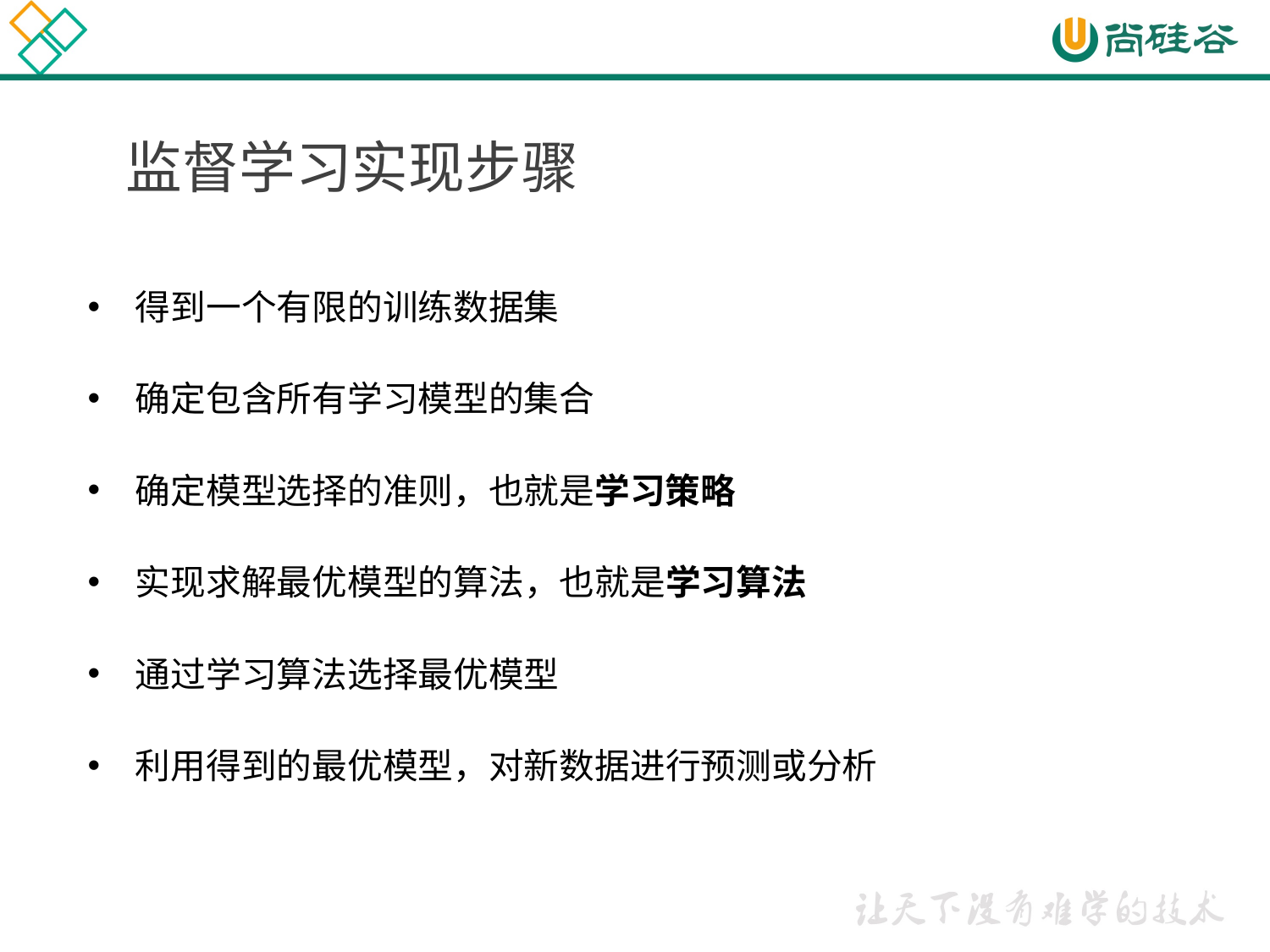

# 监督学习实现步骤
得到一个有限的训练数据集
确定包含所有学习模型的集合
确定模型选择的准则，也就是学习策略
实现求解最优模型的算法，也就是学习算法
通过学习算法选择最优模型
利用得到的最优模型，对新数据进行预测或分析